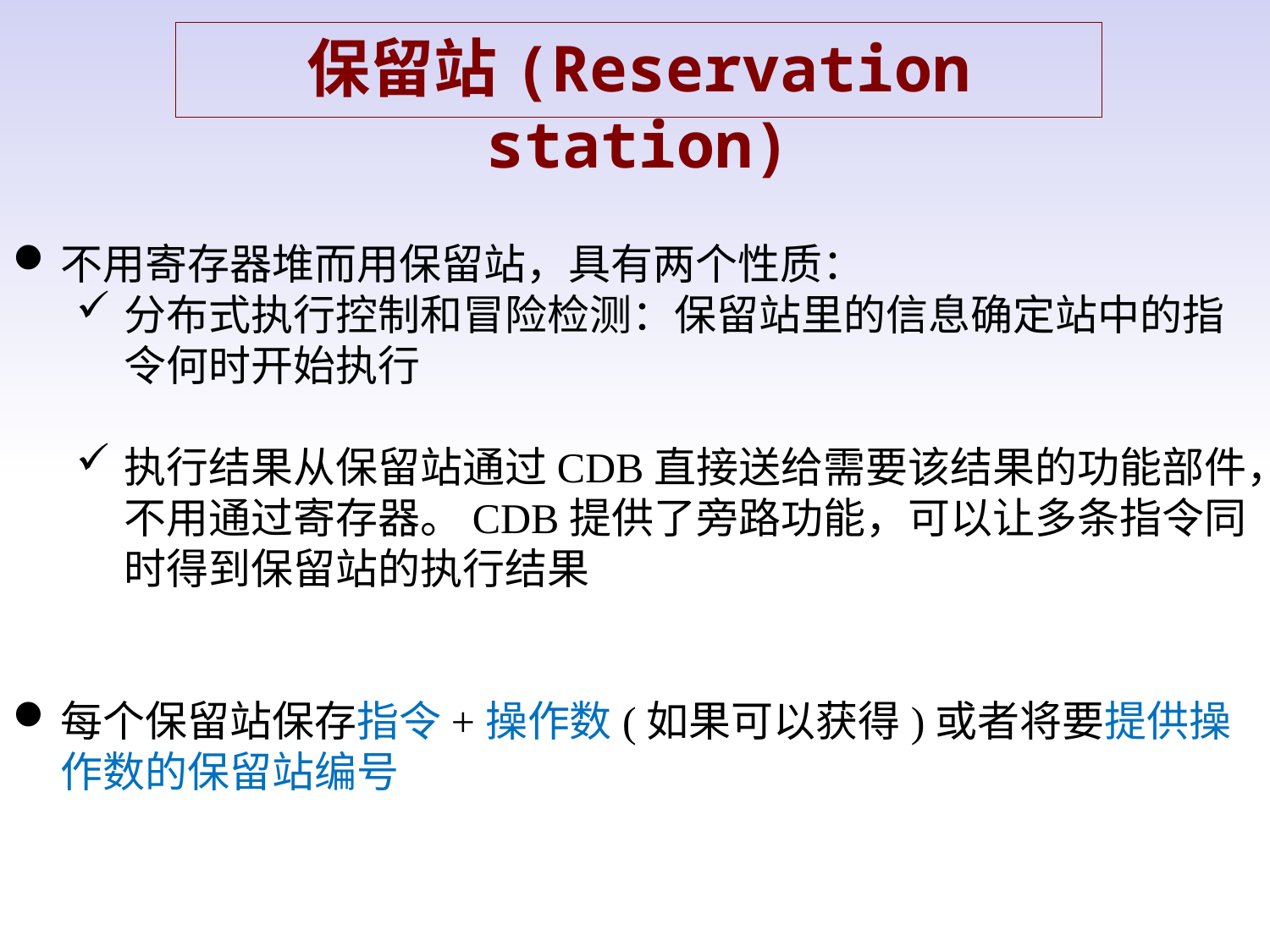

保留站(Reservation station)
不用寄存器堆而用保留站，具有两个性质：
分布式执行控制和冒险检测：保留站里的信息确定站中的指令何时开始执行

执行结果从保留站通过CDB直接送给需要该结果的功能部件，不用通过寄存器。CDB提供了旁路功能，可以让多条指令同时得到保留站的执行结果

每个保留站保存指令+操作数(如果可以获得)或者将要提供操作数的保留站编号